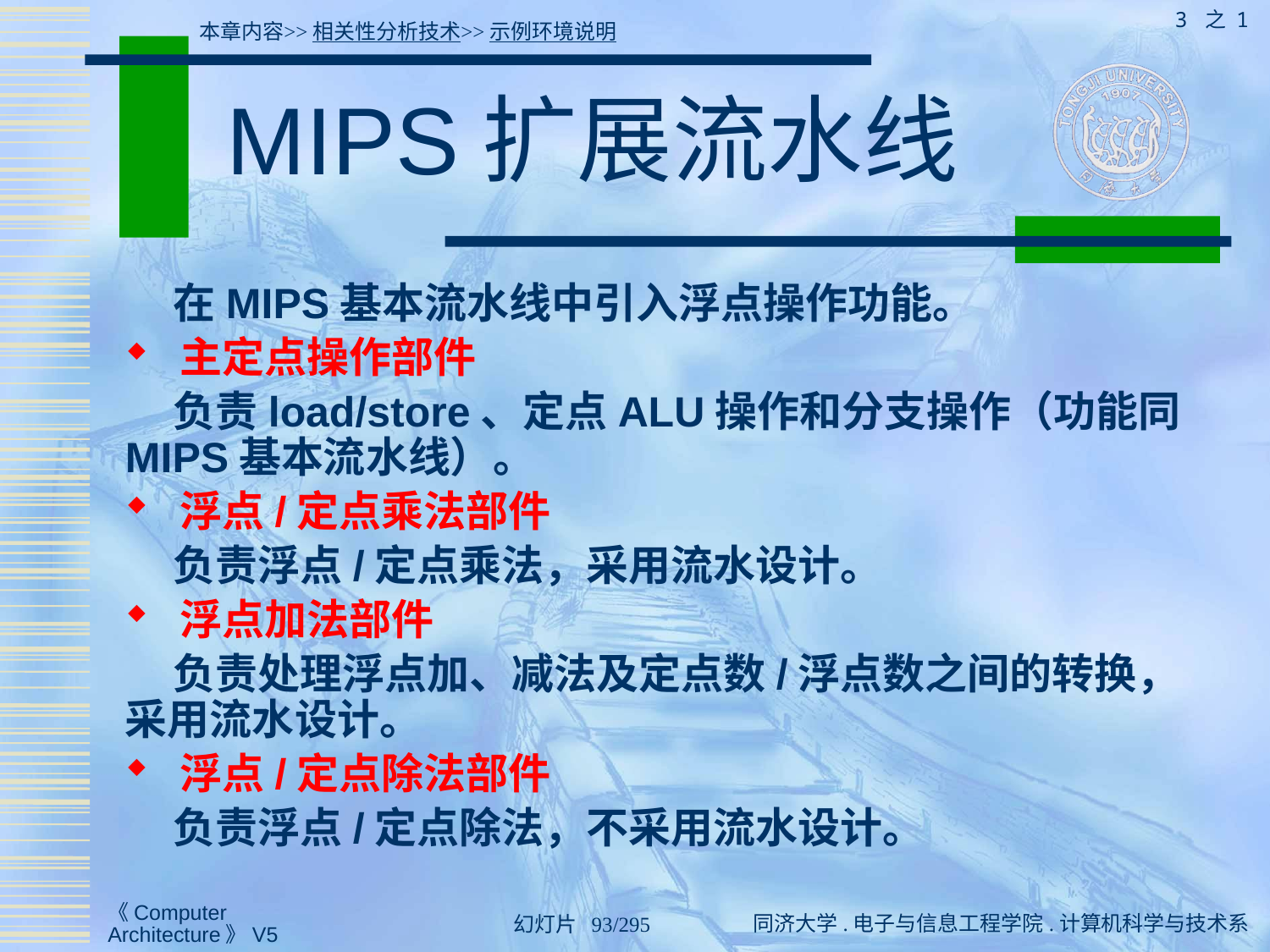

3 之 1
本章内容>>相关性分析技术>>示例环境说明
# MIPS扩展流水线
    在MIPS基本流水线中引入浮点操作功能。
  主定点操作部件
    负责load/store、定点ALU操作和分支操作（功能同MIPS基本流水线）。
  浮点/定点乘法部件
    负责浮点/定点乘法，采用流水设计。
  浮点加法部件
    负责处理浮点加、减法及定点数/浮点数之间的转换，采用流水设计。
  浮点/定点除法部件
    负责浮点/定点除法，不采用流水设计。